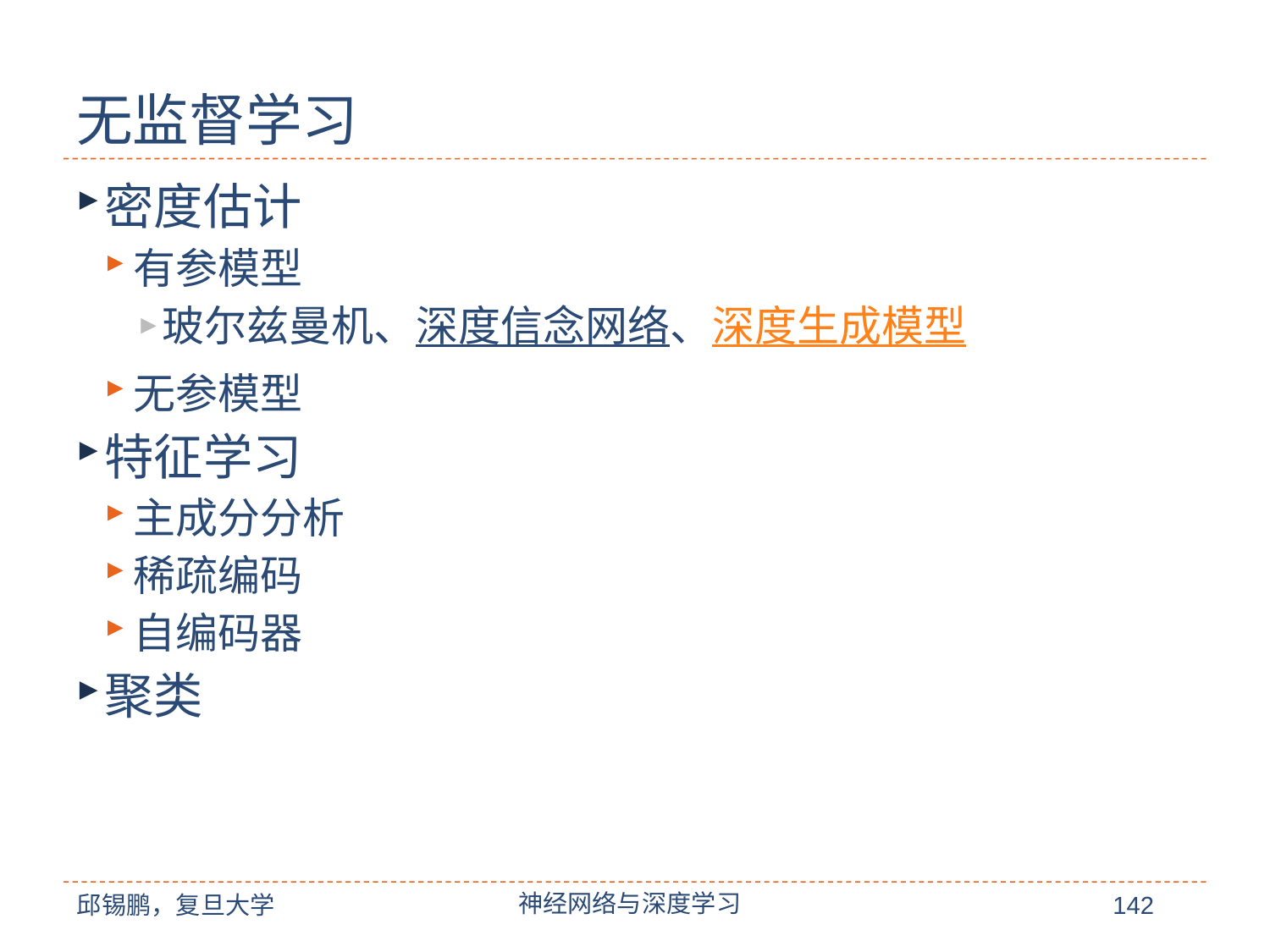

# 无监督学习
密度估计
有参模型
玻尔兹曼机、深度信念网络、深度生成模型
无参模型
特征学习
主成分分析
稀疏编码
自编码器
聚类